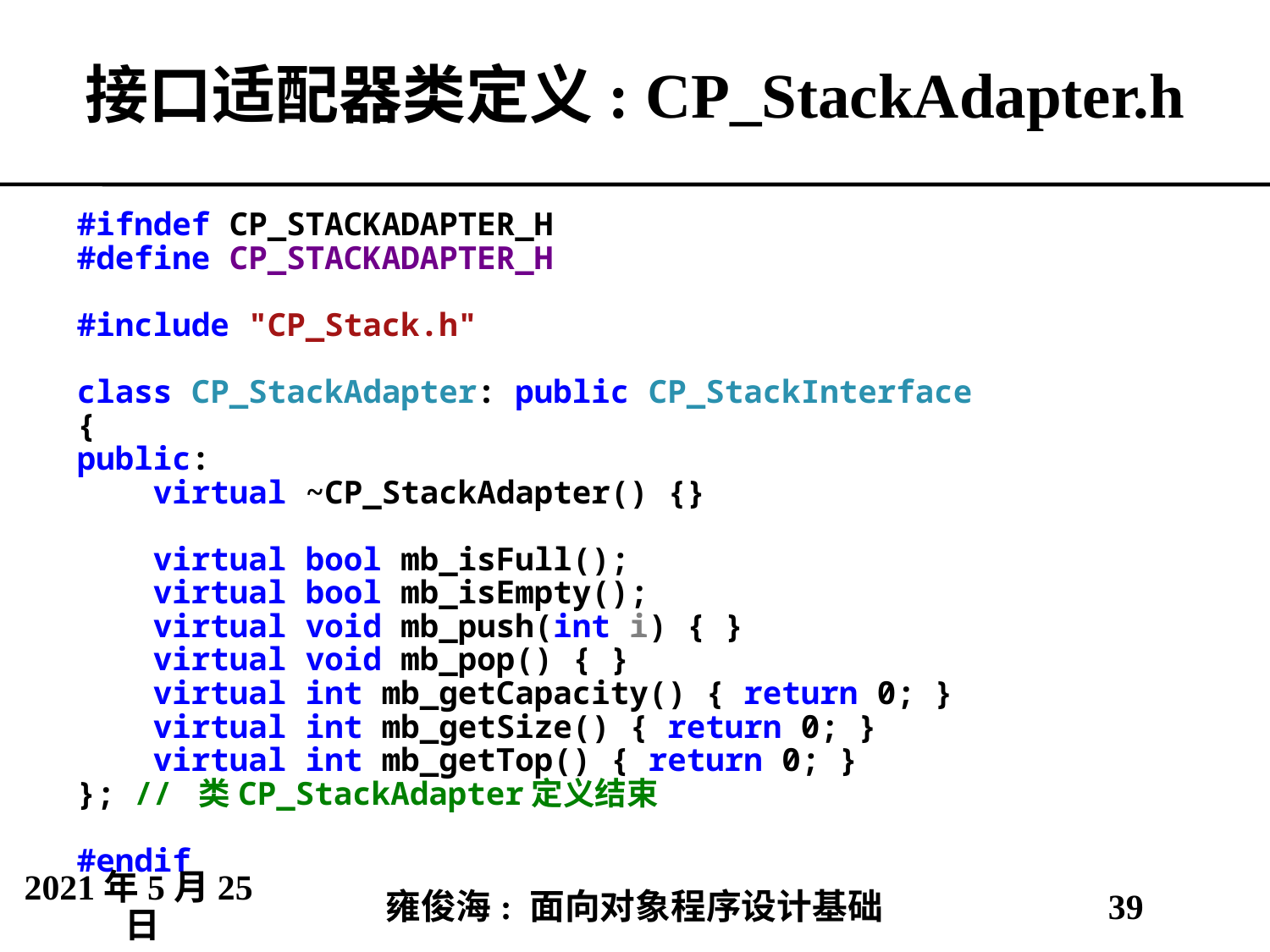

# 接口适配器类定义: CP_StackAdapter.h

#ifndef CP_STACKADAPTER_H
#define CP_STACKADAPTER_H

#include "CP_Stack.h"

class CP_StackAdapter: public CP_StackInterface
{
public:
    virtual ~CP_StackAdapter() {}

    virtual bool mb_isFull();
    virtual bool mb_isEmpty();
    virtual void mb_push(int i) { }
    virtual void mb_pop() { }
    virtual int mb_getCapacity() { return 0; }
    virtual int mb_getSize() { return 0; }
    virtual int mb_getTop() { return 0; }
}; // 类CP_StackAdapter定义结束

#endif
2021年5月25日
雍俊海: 面向对象程序设计基础
39